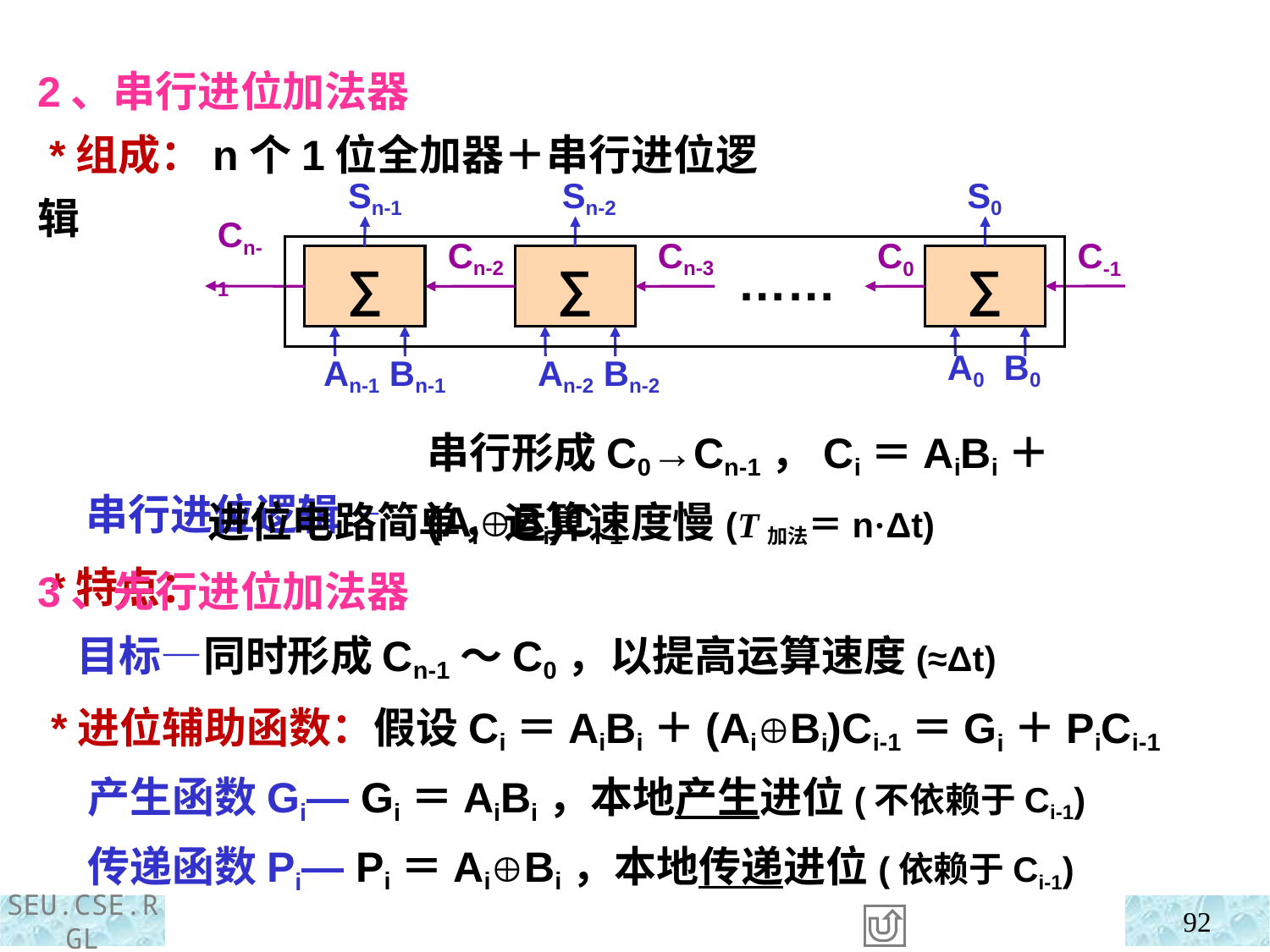

2、串行进位加法器
 *组成：n个1位全加器＋串行进位逻辑

    串行进位逻辑—
 *特点：
Sn-1
Sn-2
S0

Cn-1
Cn-2
Cn-3
C0
C-1

∑
∑
……
∑

A0  B0
An-1 Bn-1
An-2 Bn-2
串行形成C0→Cn-1，Ci＝AiBi＋(Ai⊕Bi)Ci-1
进位电路简单，运算速度慢(T加法＝n·Δt)
3、先行进位加法器
   目标—同时形成Cn-1～C0，以提高运算速度(≈Δt)
 *进位辅助函数：假设Ci＝AiBi＋(Ai⊕Bi)Ci-1＝Gi＋PiCi-1
    产生函数Gi— Gi＝AiBi，本地产生进位(不依赖于Ci-1)
    传递函数Pi— Pi＝Ai⊕Bi，本地传递进位(依赖于Ci-1)
92